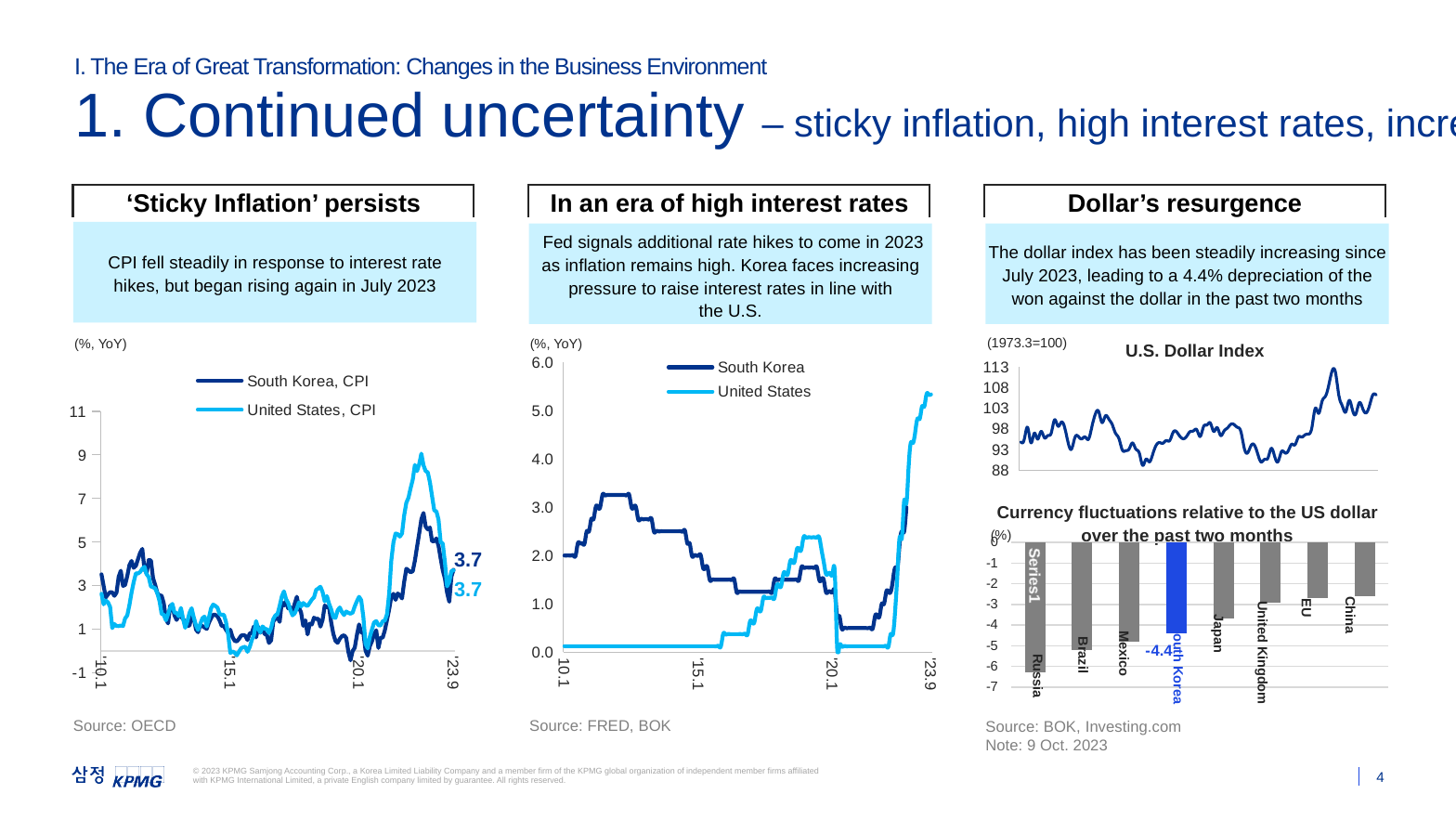

‘Sticky Inflation’ persists
Dollar’s resurgence
In an era of high interest rates
I. The Era of Great Transformation: Changes in the Business Environment
1. Continued uncertainty – sticky inflation, high interest rates, increased currency volatility
CPI fell steadily in response to interest rate hikes, but began rising again in July 2023
 Fed signals additional rate hikes to come in 2023 as inflation remains high. Korea faces increasing pressure to raise interest rates in line with
the U.S.
The dollar index has been steadily increasing since July 2023, leading to a 4.4% depreciation of the won against the dollar in the past two months

### Chart

| Category | South Korea, CPI | United States, CPI |
|---|---|---|
| '10.1 | 3.518496 | 2.625709 |
|  | 2.983924 | 2.143332 |
|  | 2.458154 | 2.313959 |
|  | 2.598316 | 2.236447 |
|  | 2.702058 | 2.020986 |
|  | 2.688929 | 1.053349 |
|  | 2.530742 | 1.235193 |
|  | 2.681788 | 1.148105 |
|  | 3.407571 | 1.143683 |
|  | 3.682555 | 1.172188 |
|  | 2.988718 | 1.143161 |
|  | 3.033703 | 1.495723 |
|  | 3.441084 | 1.631847 |
|  | 3.939291 | 2.107585 |
|  | 4.133215 | 2.681603 |
|  | 3.816785 | 3.163631 |
|  | 3.91162 | 3.568646 |
|  | 4.217757 | 3.558828 |
|  | 4.509708 | 3.628716 |
|  | 4.685678 | 3.771208 |
|  | 3.759002 | 3.868357 |
|  | 3.562064 | 3.5252 |
|  | 4.174625 | 3.394378 |
|  | 4.158119 | 2.962419 |
|  | 3.345868 | 2.925217 |
|  | 3.032894 | 2.871099 |
|  | 2.662543 | 2.651398 |
|  | 2.552477 | 2.30274 |
|  | 2.538633 | 1.704254 |
|  | 2.195829 | 1.663994 |
|  | 1.476105 | 1.408451 |
|  | 1.265613 | 1.692379 |
|  | 2.087839 | 1.991282 |
|  | 2.090704 | 2.162344 |
|  | 1.631431 | 1.764134 |
|  | 1.426072 | 1.741022 |
|  | 1.628636 | 1.594865 |
|  | 1.583177 | 1.977924 |
|  | 1.460475 | 1.473896 |
|  | 1.329622 | 1.063085 |
|  | 1.148536 | 1.361965 |
|  | 1.168716 | 1.754417 |
|  | 1.615408 | 1.960682 |
|  | 1.505634 | 1.518368 |
|  | 0.9804134 | 1.184925 |
|  | 0.860958 | 0.9636127 |
|  | 1.200943 | 1.237072 |
|  | 1.143477 | 1.501736 |
|  | 1.08058 | 1.578947 |
|  | 1.01249 | 1.126349 |
|  | 1.292065 | 1.512203 |
|  | 1.498551 | 1.952858 |
|  | 1.665535 | 2.127111 |
|  | 1.658937 | 2.072341 |
|  | 1.589728 | 1.992329 |
|  | 1.408224 | 1.699611 |
|  | 1.146448 | 1.657919 |
|  | 1.149956 | 1.66434 |
|  | 0.9654624 | 1.322355 |
|  | 0.8334317 | 0.7564933 |
| '15.1 | 0.9740745 | -0.08934832 |
|  | 0.6458821 | -0.0251298 |
|  | 0.4705108 | -0.07363739 |
|  | 0.4362409 | -0.1995174 |
|  | 0.5520881 | -0.03993275 |
|  | 0.7013412 | 0.1237712 |
|  | 0.7352785 | 0.1695698 |
|  | 0.7001513 | 0.1950793 |
|  | 0.503757 | -0.03612975 |
|  | 0.8078128 | 0.1705744 |
|  | 0.8200819 | 0.5017976 |
|  | 1.131843 | 0.7295198 |
|  | 0.6223387 | 1.373087 |
|  | 1.113261 | 1.0178 |
|  | 0.8425303 | 0.8525362 |
|  | 1.001849 | 1.12511 |
|  | 0.7798504 | 1.019323 |
|  | 0.7396559 | 0.9973265 |
|  | 0.3691628 | 0.8271388 |
|  | 0.4873284 | 1.062875 |
|  | 1.348904 | 1.463784 |
|  | 1.487901 | 1.635988 |
|  | 1.530817 | 1.692537 |
|  | 1.337962 | 2.074622 |
|  | 2.240843 | 2.500042 |
|  | 2.082811 | 2.737958 |
|  | 2.276897 | 2.380612 |
|  | 1.955573 | 2.19969 |
|  | 2.003555 | 1.874878 |
|  | 1.806278 | 1.633488 |
|  | 2.167011 | 1.727978 |
|  | 2.488581 | 1.938974 |
|  | 2.000062 | 2.232964 |
|  | 1.761795 | 2.041129 |
|  | 1.153403 | 2.202583 |
|  | 1.407486 | 2.109082 |
|  | 0.7600189 | 2.070508 |
|  | 1.252663 | 2.211795 |
|  | 1.2156 | 2.359711 |
|  | 1.528088 | 2.462744 |
|  | 1.469051 | 2.801012 |
|  | 1.480408 | 2.871548 |
|  | 1.118986 | 2.949515 |
|  | 1.431806 | 2.69918 |
|  | 2.087153 | 2.276972 |
|  | 2.002508 | 2.52247 |
|  | 2.037043 | 2.176601 |
|  | 1.320395 | 1.910159 |
|  | 0.7930198 | 1.551235 |
|  | 0.4612817 | 1.520135 |
|  | 0.3746797 | 1.862523 |
|  | 0.555943 | 1.99644 |
|  | 0.6799422 | 1.790228 |
|  | 0.720801 | 1.648485 |
|  | 0.6055381 | 1.811465 |
|  | -0.03720014 | 1.74978 |
|  | -0.4260584 | 1.711305 |
|  | 0.0 | 1.764043 |
|  | 0.1520185 | 2.051278 |
|  | 0.7384734 | 2.28513 |
| '20.1 | 1.219611 | 2.486572 |
|  | 0.8548902 | 2.334874 |
|  | 0.8262628 | 1.539327 |
|  | 0.01909912 | 0.3290967 |
|  | -0.2127403 | 0.1179264 |
|  | 0.2201204 | 0.6457331 |
|  | 0.4466311 | 0.9860818 |
|  | 0.7694242 | 1.309645 |
|  | 0.9479528 | 1.371325 |
|  | 0.138943 | 1.182066 |
|  | 0.6121772 | 1.174536 |
|  | 0.6127217 | 1.362005 |
|  | 0.9491458 | 1.39977 |
|  | 1.417732 | 1.676215 |
|  | 1.901141 | 2.619762 |
|  | 2.492462 | 4.159695 |
|  | 2.624698 | 4.992707 |
|  | 2.346806 | 5.391451 |
|  | 2.639767 | 5.365475 |
|  | 2.555145 | 5.251272 |
|  | 2.41215 | 5.390349 |
|  | 3.164304 | 6.221869 |
|  | 3.776601 | 6.809003 |
|  | 3.697797 | 7.036403 |
|  | 3.612431 | 7.479873 |
|  | 3.662138 | 7.871064 |
|  | 4.143755 | 8.542456 |
|  | 4.775446 | 8.25863 |
|  | 5.399314 | 8.581511 |
|  | 6.046056 | 9.059758 |
|  | 6.336789 | 8.524815 |
|  | 5.712895 | 8.262692 |
|  | 5.583018 | 8.20167 |
|  | 5.670053 | 7.745427 |
|  | 5.03514 | 7.110323 |
|  | 5.036524 | 6.454401 |
|  | 5.167638 | 6.410147 |
|  | 4.824311 | 6.035613 |
|  | 4.242881 | 4.984974 |
|  | 3.696771 | 4.93032 |
|  | 3.319078 | 4.047609 |
|  | 2.679727 | 2.969178 |
|  | 2.262277 | 3.17778 |
|  | 3.415577 | 3.665112 |
| '23.9 | 3.73 | 3.7 |

[unsupported chart]

(1973.3=100)
(%, YoY)
(%, YoY)
U.S. Dollar Index

### Chart

| Category | 달러인덱스 |
|---|---|
| '15.1 | 94.8 |
|  | 95.32 |
|  | 98.36 |
|  | 94.6 |
|  | 96.91 |
|  | 95.49 |
|  | 97.34 |
|  | 95.82 |
|  | 96.35 |
|  | 96.95 |
|  | 100.17 |
|  | 98.63 |
|  | 99.61 |
|  | 98.21 |
|  | 94.59 |
|  | 93.08 |
|  | 95.89 |
|  | 96.14 |
|  | 95.53 |
|  | 96.02 |
|  | 95.46 |
|  | 98.44 |
|  | 101.5 |
|  | 102.21 |
| '17.1 | 99.51 |
|  | 101.12 |
|  | 100.35 |
|  | 99.05 |
|  | 96.92 |
|  | 95.63 |
|  | 92.86 |
|  | 92.67 |
|  | 93.08 |
|  | 94.55 |
|  | 93.05 |
|  | 92.12 |
|  | 89.13 |
|  | 90.61 |
|  | 89.97 |
|  | 91.84 |
|  | 93.99 |
|  | 94.64 |
|  | 94.49 |
|  | 95.14 |
|  | 95.13 |
|  | 97.13 |
|  | 97.27 |
|  | 96.17 |
| '19.1 | 95.58 |
|  | 96.16 |
|  | 97.28 |
|  | 97.48 |
|  | 97.75 |
|  | 96.13 |
|  | 98.52 |
|  | 98.92 |
|  | 99.38 |
|  | 97.35 |
|  | 98.27 |
|  | 96.39 |
|  | 97.39 |
|  | 98.13 |
|  | 99.05 |
|  | 99.02 |
|  | 98.34 |
|  | 97.39 |
|  | 93.35 |
|  | 92.14 |
|  | 93.89 |
|  | 94.04 |
|  | 91.87 |
|  | 89.94 |
|  | 90.58 |
| '21.1 | 90.88 |
|  | 93.23 |
|  | 91.28 |
|  | 90.03 |
|  | 92.44 |
|  | 92.17 |
|  | 92.63 |
|  | 94.23 |
|  | 94.12 |
|  | 95.99 |
|  | 95.97 |
|  | 96.54 |
|  | 96.71 |
|  | 98.31 |
|  | 102.96 |
|  | 101.75 |
|  | 104.68 |
|  | 105.9 |
|  | 108.7 |
|  | 112.12 |
|  | 111.53 |
|  | 105.95 |
|  | 103.52 |
| '23.1 | 102.1 |
|  | 104.87 |
|  | 102.51 |
|  | 101.66 |
|  | 104.33 |
|  | 102.91 |
|  | 101.86 |
|  | 103.62 |
|  | 106.22 |
| '23.10 | 106.21 |
Currency fluctuations relative to the US dollar over the past two months
(%)

### Chart

| Category | ll |
|---|---|
|  | -6.3 |
|  | -5.2 |
|  | -4.8 |
|  | -4.4 |
|  | -3.7 |
|  | -2.9 |
|  | -2.7 |
|  | -2.6 |
EU
China
Japan
United Kingdom
Mexico
Brazil
South Korea
Russia
3.7
3.7
Source: OECD
Source: FRED, BOK
Source: BOK, Investing.com
Note: 9 Oct. 2023